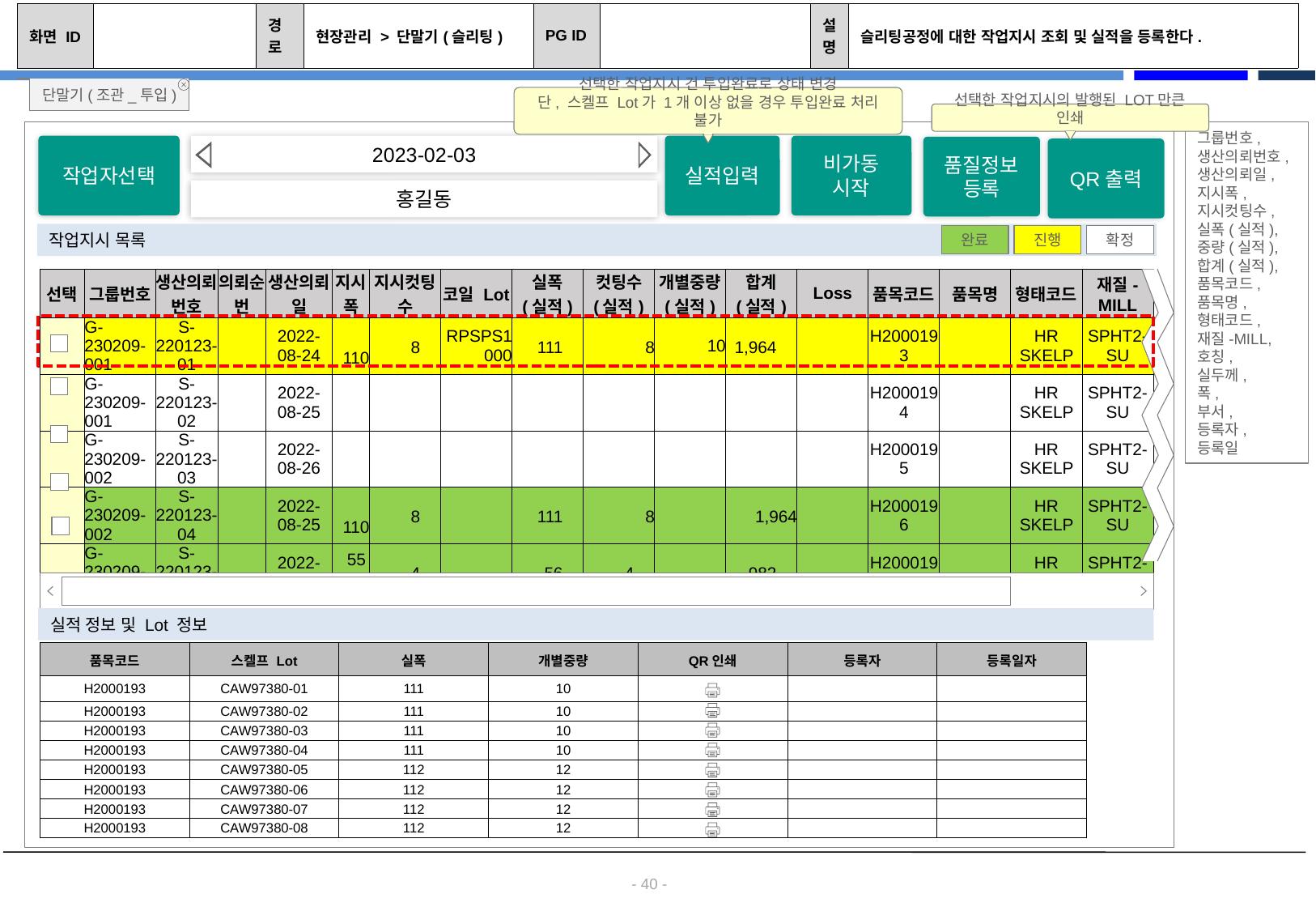

| 화면 ID |  | 경로 | 현장관리 > 단말기(슬리팅) | PG ID |  | 설명 | 슬리팅공정에 대한 작업지시 조회 및 실적을 등록한다. |
| --- | --- | --- | --- | --- | --- | --- | --- |
단말기(조관_투입)

선택한 작업지시 건 투입완료로 상태 변경
단, 스켈프 Lot가 1개 이상 없을 경우 투입완료 처리 불가

선택한 작업지시의 발행된 LOT만큰 인쇄

그룹번호, 생산의뢰번호,생산의뢰일,
지시폭,
지시컷팅수,
실폭(실적),
중량(실적),
합계(실적),
품목코드,
품목명,
형태코드,
재질-MILL,
호칭,
실두께,
폭,
부서,
등록자,
등록일
작업자선택
2023-02-03
실적입력
비가동 시작
품질정보 등록
QR출력

홍길동
작업지시 목록
완료
진행
확정
| 선택 | 그룹번호 | 생산의뢰번호 | 의뢰순번 | 생산의뢰일 | 지시폭 | 지시컷팅수 | 코일 Lot | 실폭 (실적) | 컷팅수 (실적) | 개별중량 (실적) | 합계 (실적) | Loss | 품목코드 | 품목명 | 형태코드 | 재질-MILL |
| --- | --- | --- | --- | --- | --- | --- | --- | --- | --- | --- | --- | --- | --- | --- | --- | --- |
|  | G-230209-001 | S-220123-01 |  | 2022-08-24 | 110 | 8 | RPSPS1000 | 111 | 8 | 10 | 1,964 |  | H2000193 |  | HR SKELP | SPHT2-SU |
|  | G-230209-001 | S-220123-02 |  | 2022-08-25 |  |  |  |  |  |  |  |  | H2000194 |  | HR SKELP | SPHT2-SU |
|  | G-230209-002 | S-220123-03 |  | 2022-08-26 |  |  |  |  |  |  |  |  | H2000195 |  | HR SKELP | SPHT2-SU |
|  | G-230209-002 | S-220123-04 |  | 2022-08-25 | 110 | 8 |  | 111 | 8 |  | 1,964 |  | H2000196 |  | HR SKELP | SPHT2-SU |
|  | G-230209-003 | S-220123-05 |  | 2022-08-26 | 55 | 4 |  | 56 | 4 |  | 982 |  | H2000197 |  | HR SKELP | SPHT2-SU |

실적 정보 및 Lot 정보
| 품목코드 | 스켈프 Lot | 실폭 | 개별중량 | QR인쇄 | 등록자 | 등록일자 |
| --- | --- | --- | --- | --- | --- | --- |
| H2000193 | CAW97380-01 | 111 | 10 |  |  |  |
| H2000193 | CAW97380-02 | 111 | 10 |  |  |  |
| H2000193 | CAW97380-03 | 111 | 10 |  |  |  |
| H2000193 | CAW97380-04 | 111 | 10 |  |  |  |
| H2000193 | CAW97380-05 | 112 | 12 |  |  |  |
| H2000193 | CAW97380-06 | 112 | 12 |  |  |  |
| H2000193 | CAW97380-07 | 112 | 12 |  |  |  |
| H2000193 | CAW97380-08 | 112 | 12 |  |  |  |